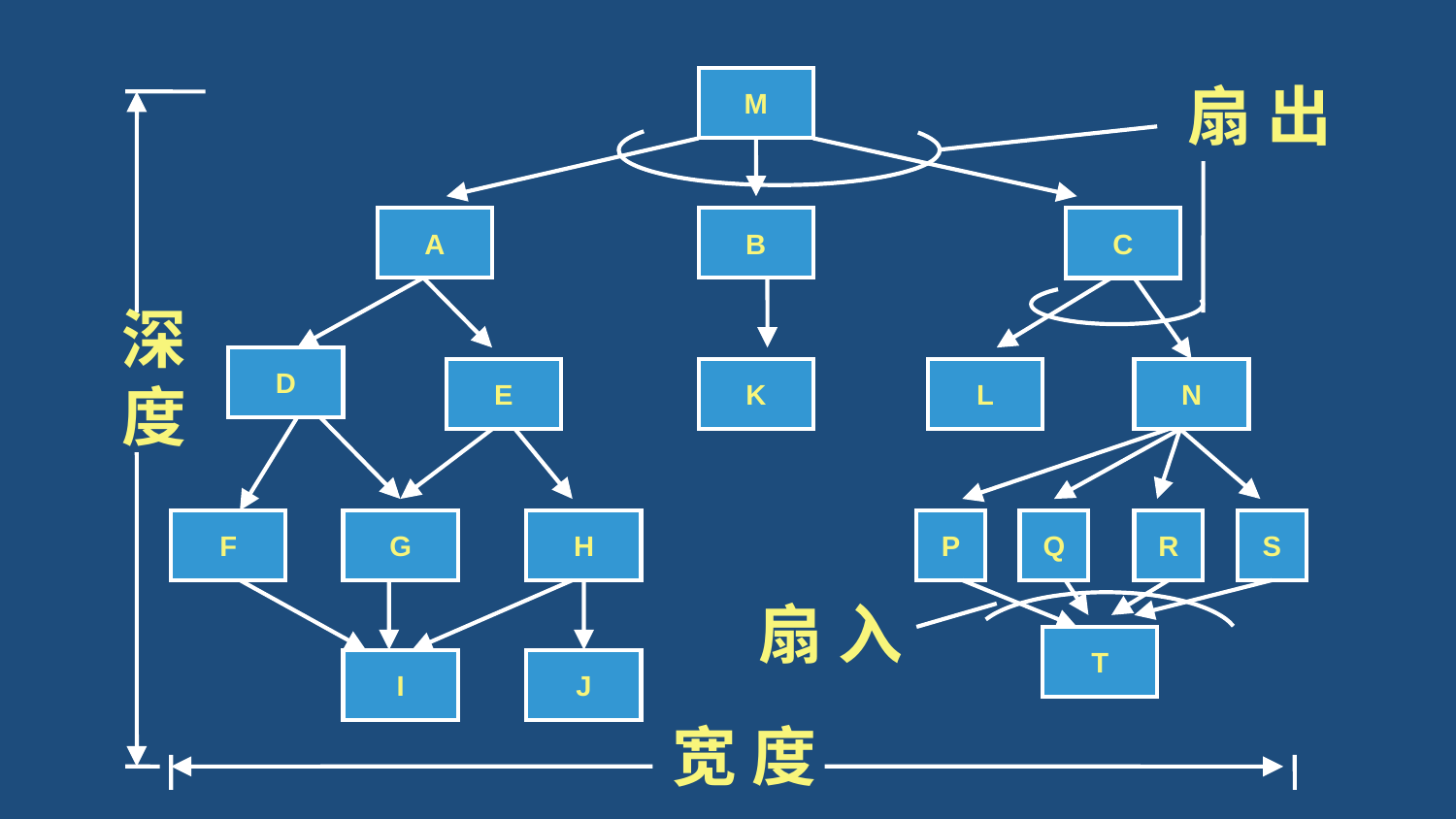

M
扇 出

A
B
C

深
度
D
E
K
L
N

F
G
H
P
Q
R
S

扇 入

T
I
J
宽 度